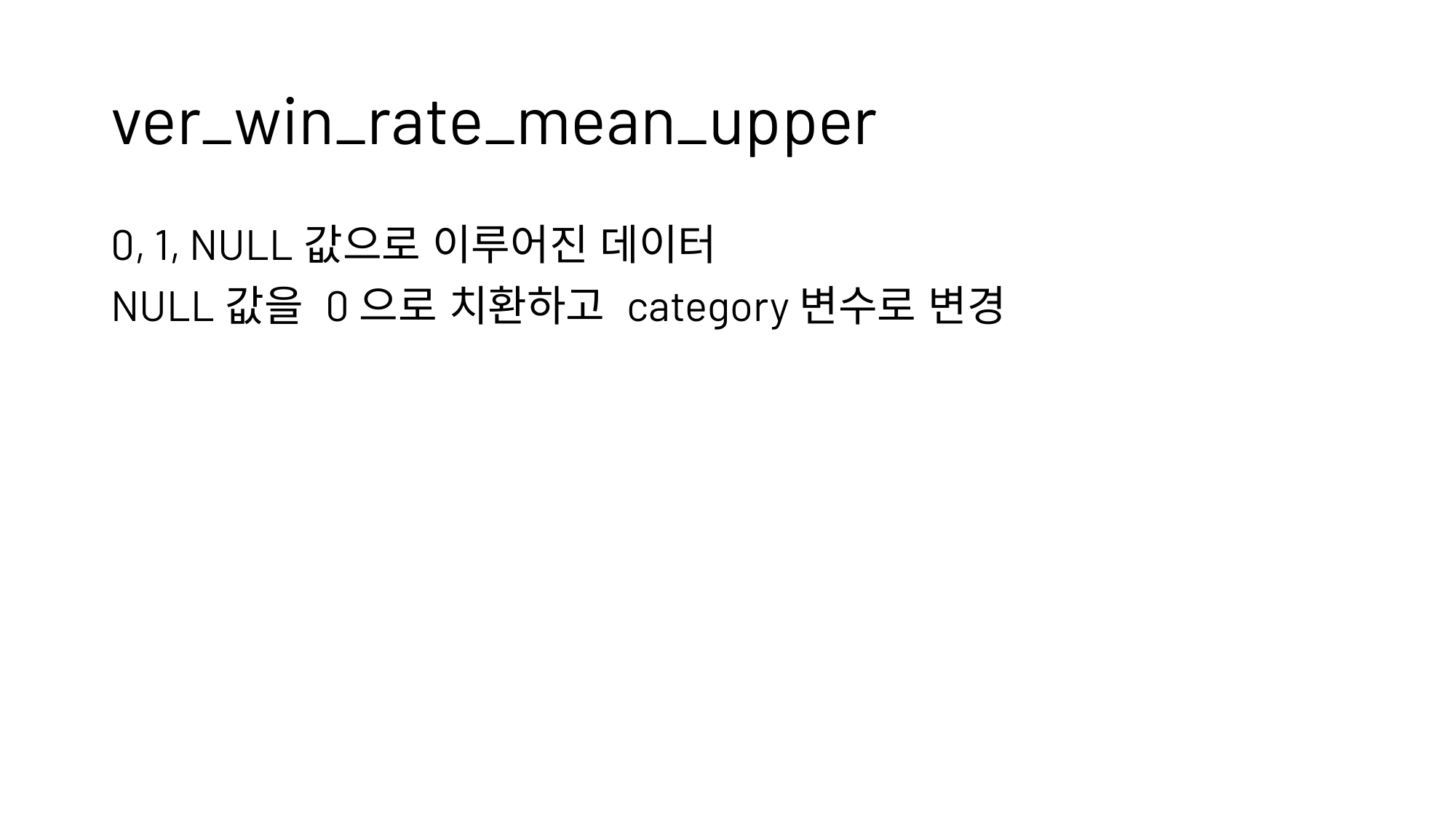

# ver_win_rate_mean_upper
0, 1, NULL값으로 이루어진 데이터
NULL값을 0으로 치환하고 category변수로 변경